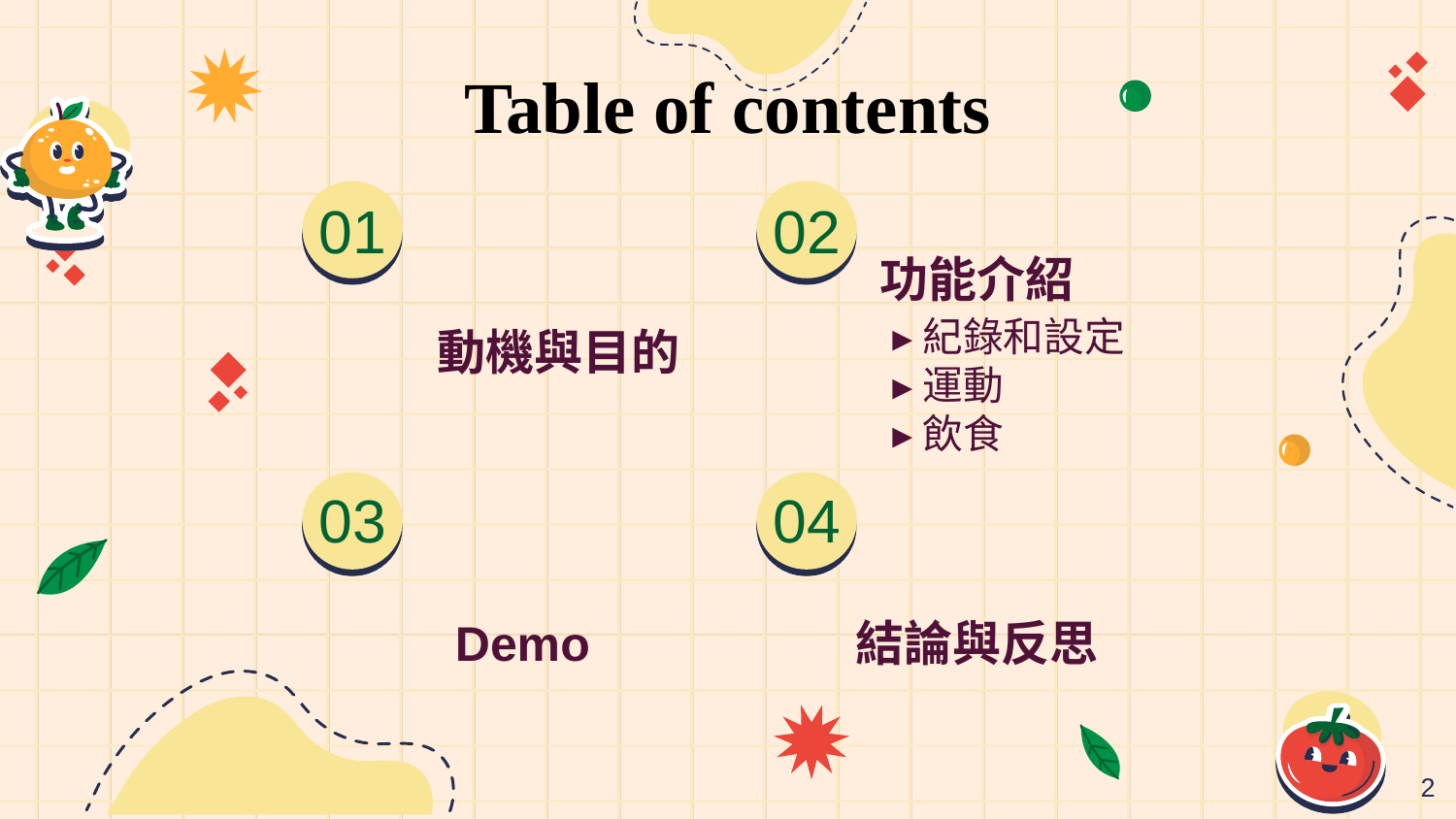

Table of contents

01
02
功能介紹
▸紀錄和設定
▸運動
▸飲食
動機與目的

03
04
結論與反思
Demo

2